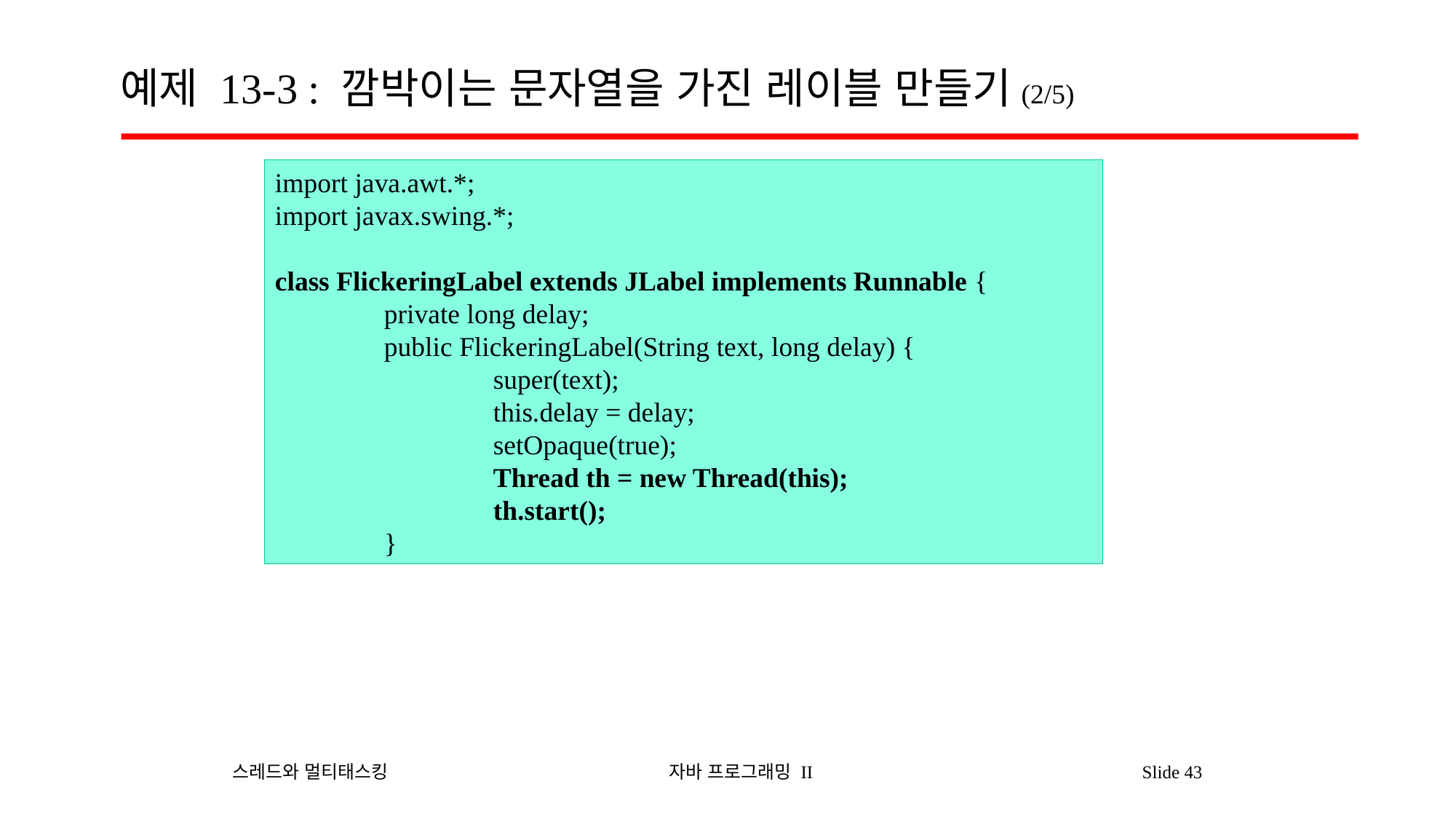

# 예제 13-3 : 깜박이는 문자열을 가진 레이블 만들기(2/5)
import java.awt.*;
import javax.swing.*;

class FlickeringLabel extends JLabel implements Runnable {
	private long delay;
	public FlickeringLabel(String text, long delay) {
		super(text);
		this.delay = delay;
		setOpaque(true);
		Thread th = new Thread(this);
		th.start();
	}